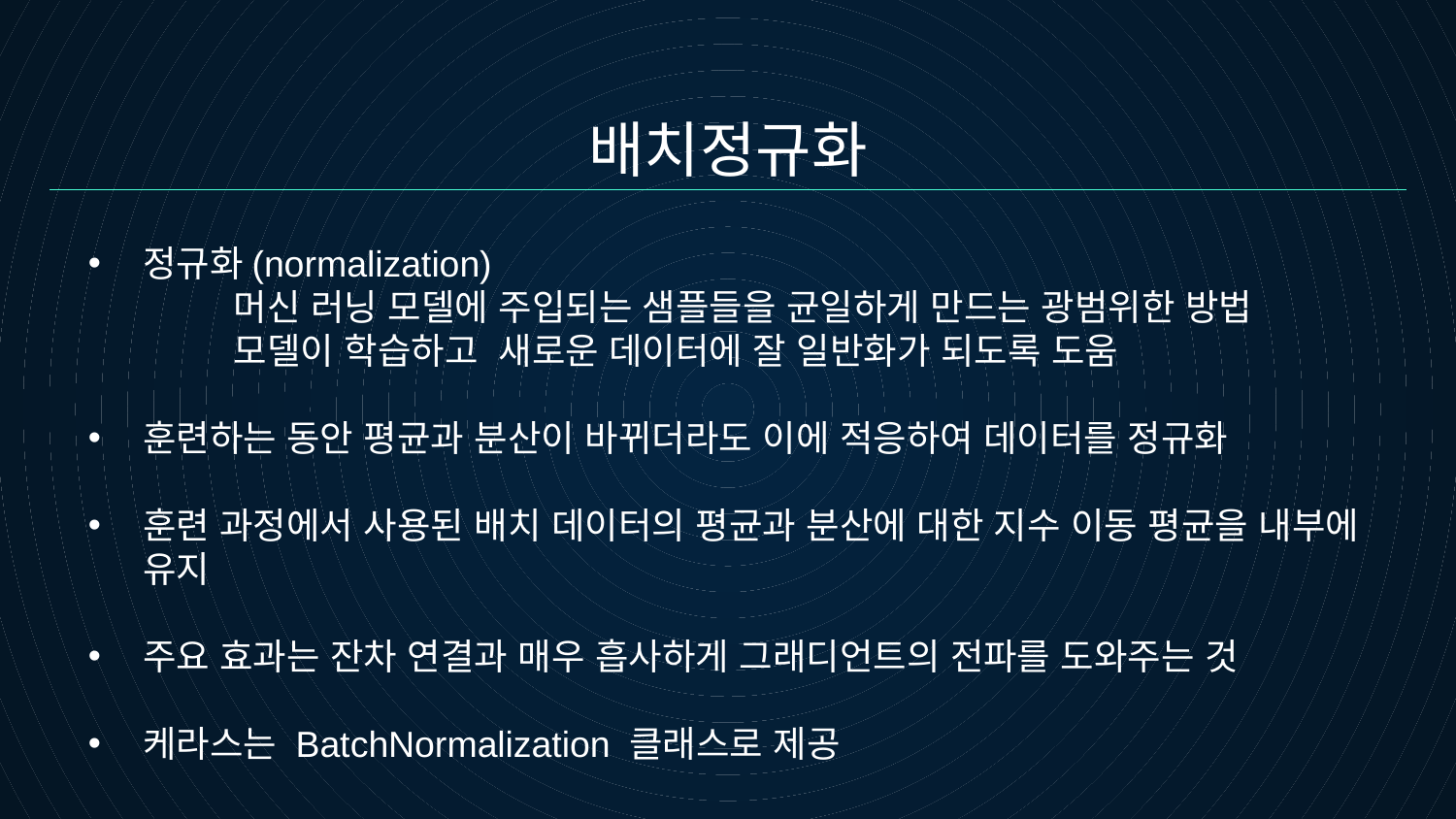

# 배치정규화
정규화(normalization)
	머신 러닝 모델에 주입되는 샘플들을 균일하게 만드는 광범위한 방법
	모델이 학습하고  새로운 데이터에 잘 일반화가 되도록 도움

훈련하는 동안 평균과 분산이 바뀌더라도 이에 적응하여 데이터를 정규화

훈련 과정에서 사용된 배치 데이터의 평균과 분산에 대한 지수 이동 평균을 내부에 유지

주요 효과는 잔차 연결과 매우 흡사하게 그래디언트의 전파를 도와주는 것

케라스는 BatchNormalization 클래스로 제공